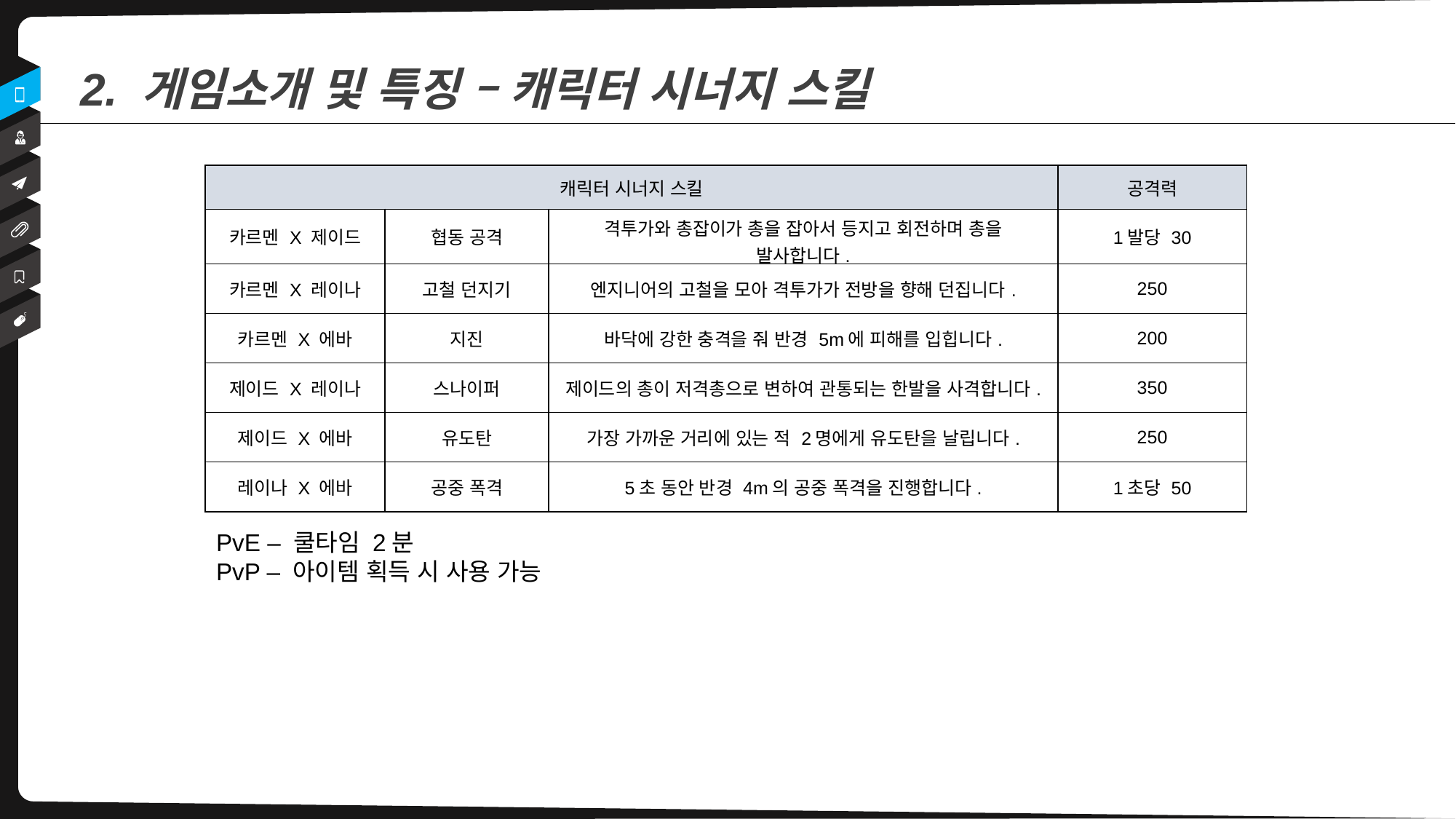

2. 게임소개 및 특징 – 캐릭터 시너지 스킬

| 캐릭터 시너지 스킬 |  |  | 공격력 |
| --- | --- | --- | --- |
| 카르멘 X 제이드 | 협동 공격 | 격투가와 총잡이가 총을 잡아서 등지고 회전하며 총을 발사합니다. | 1발당 30 |
| 카르멘 X 레이나 | 고철 던지기 | 엔지니어의 고철을 모아 격투가가 전방을 향해 던집니다. | 250 |
| 카르멘 X 에바 | 지진 | 바닥에 강한 충격을 줘 반경 5m에 피해를 입힙니다. | 200 |
| 제이드 X 레이나 | 스나이퍼 | 제이드의 총이 저격총으로 변하여 관통되는 한발을 사격합니다. | 350 |
| 제이드 X 에바 | 유도탄 | 가장 가까운 거리에 있는 적 2명에게 유도탄을 날립니다. | 250 |
| 레이나 X 에바 | 공중 폭격 | 5초 동안 반경 4m의 공중 폭격을 진행합니다. | 1초당 50 |
PvE – 쿨타임 2분
PvP – 아이템 획득 시 사용 가능